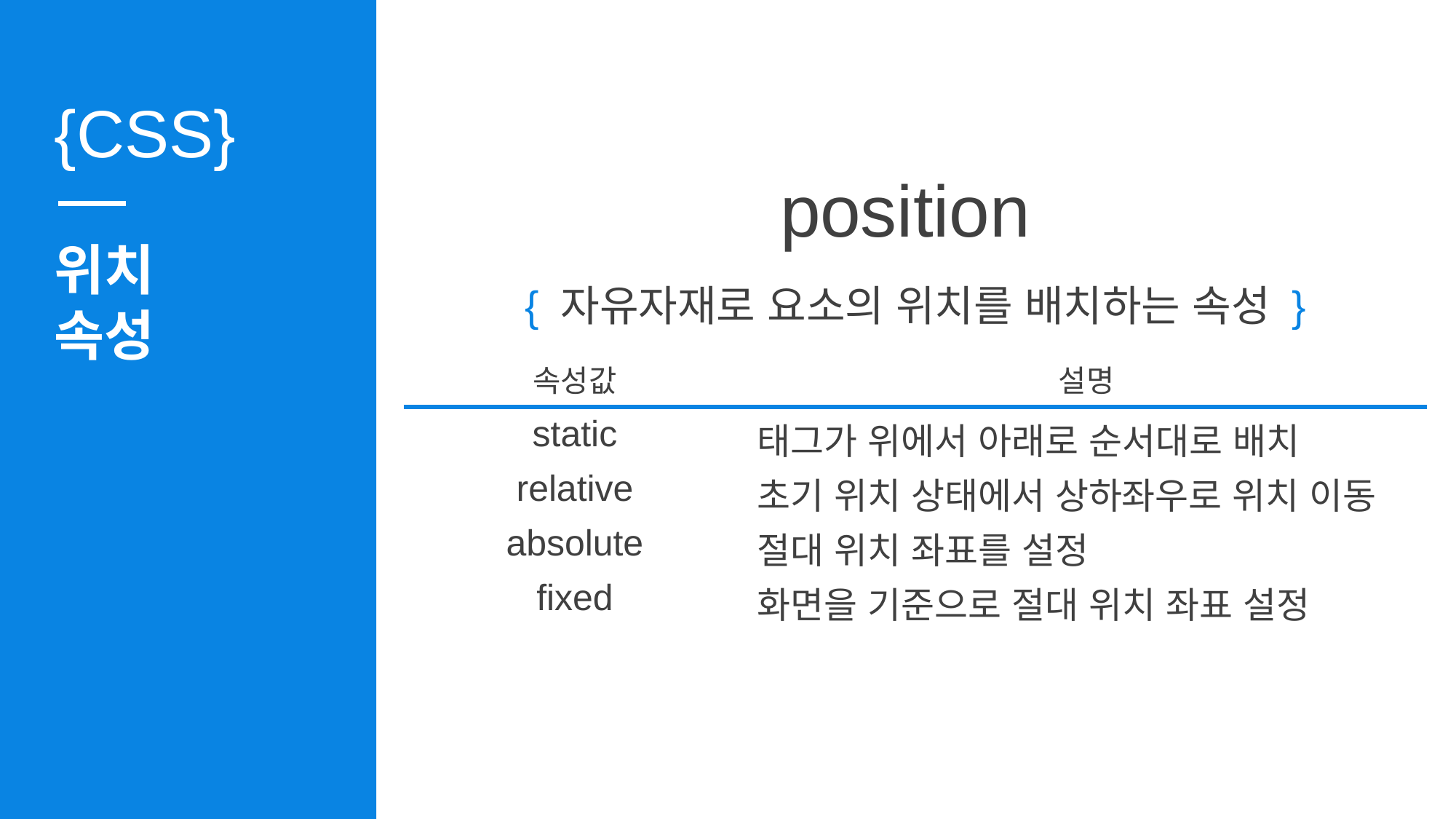

position
위치
속성
{ 자유자재로 요소의 위치를 배치하는 속성 }
| 속성값 | 설명 |
| --- | --- |
| static | 태그가 위에서 아래로 순서대로 배치 |
| relative | 초기 위치 상태에서 상하좌우로 위치 이동 |
| absolute | 절대 위치 좌표를 설정 |
| fixed | 화면을 기준으로 절대 위치 좌표 설정 |